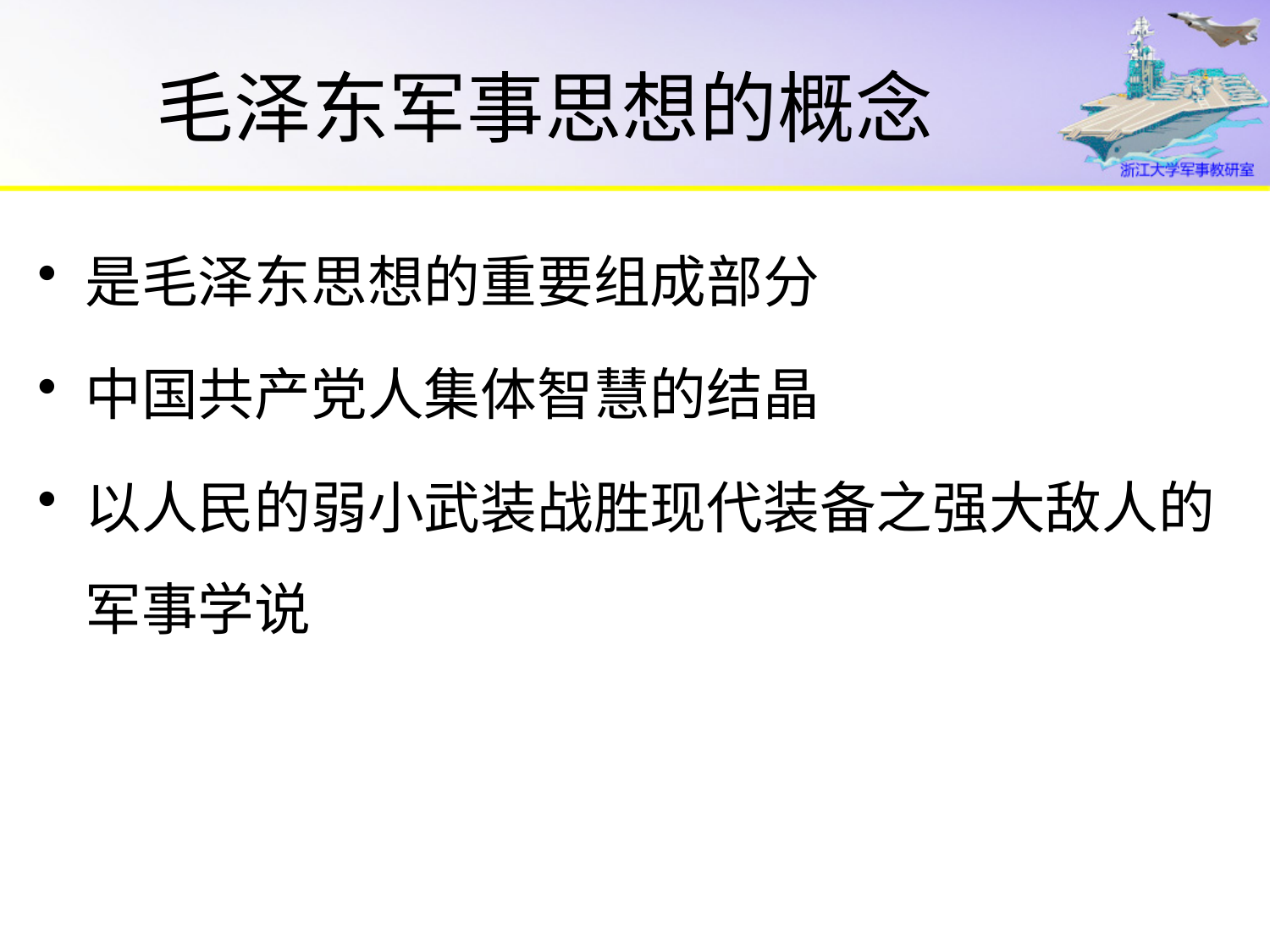

# 毛泽东军事思想的概念
是毛泽东思想的重要组成部分
中国共产党人集体智慧的结晶
以人民的弱小武装战胜现代装备之强大敌人的军事学说